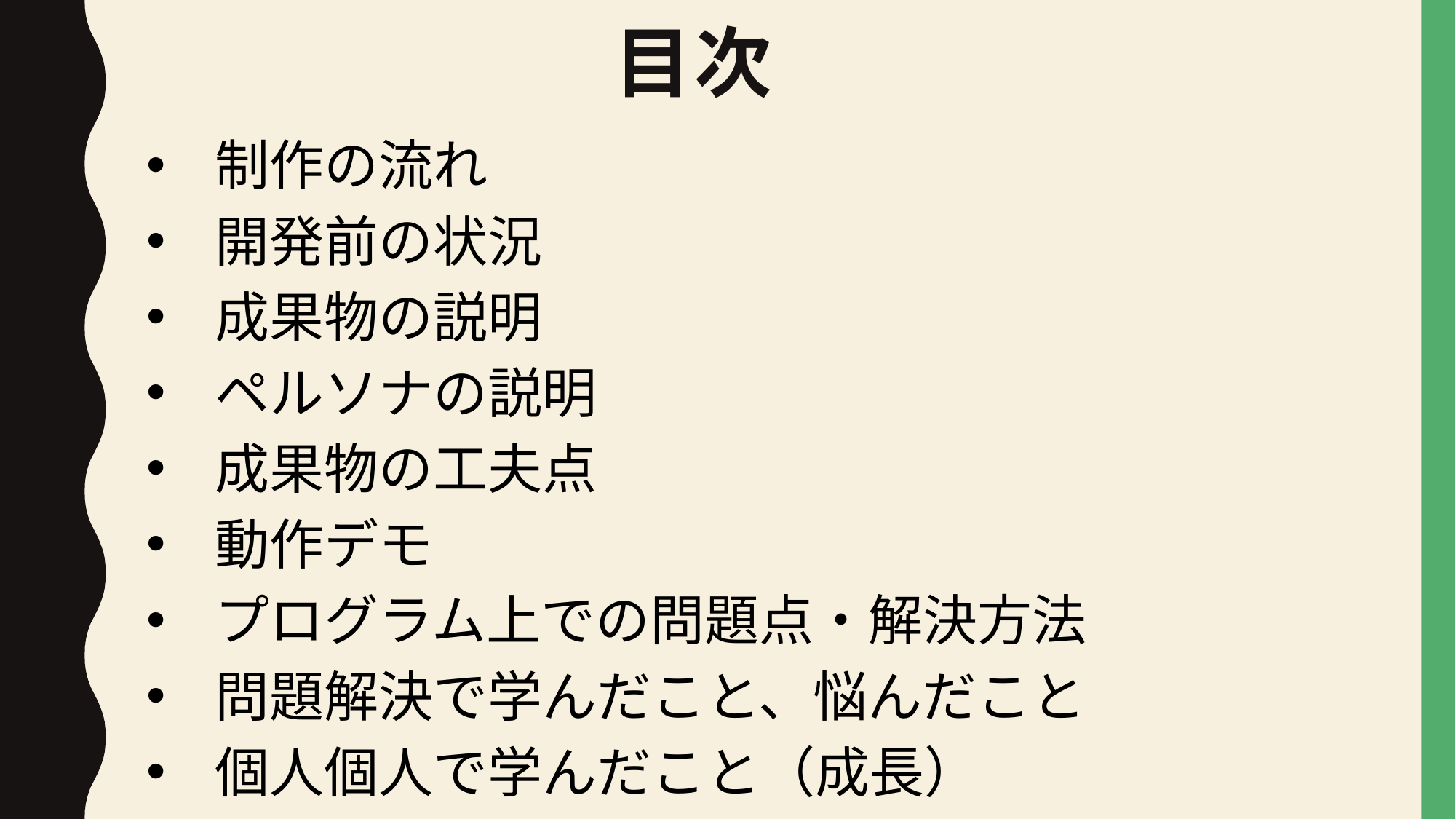

# 目次
制作の流れ
開発前の状況
成果物の説明
ペルソナの説明
成果物の工夫点
動作デモ
プログラム上での問題点・解決方法
問題解決で学んだこと、悩んだこと
個人個人で学んだこと（成長）